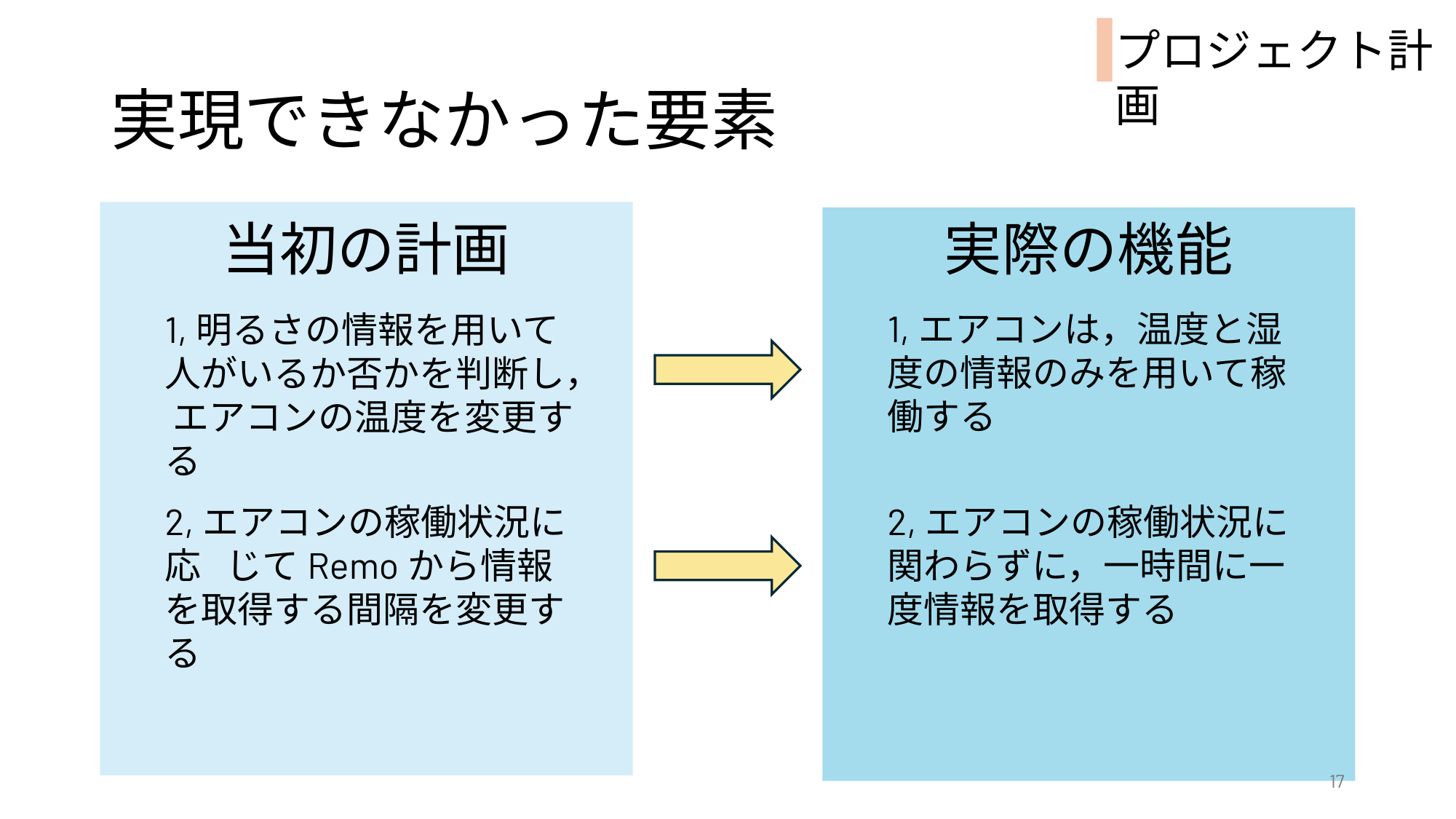

プロジェクト計画

# 実現できなかった要素

当初の計画

実際の機能
1,エアコンは，温度と湿度の情報のみを用いて稼働する
1,明るさの情報を用いて人がいるか否かを判断し， エアコンの温度を変更する

2,エアコンの稼働状況に応   じてRemoから情報を取得する間隔を変更する
2,エアコンの稼働状況に関わらずに，一時間に一度情報を取得する

17